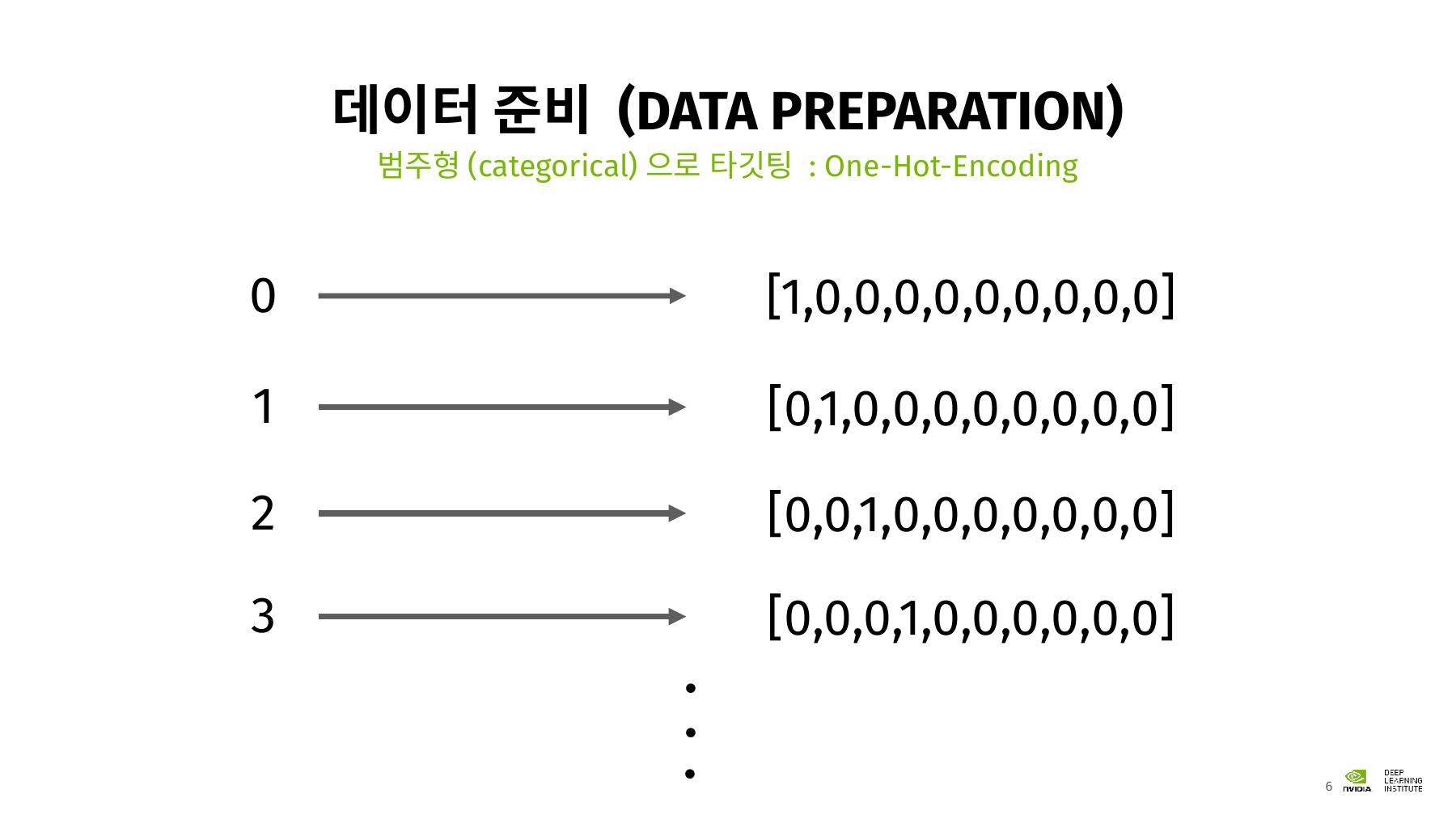

# 데이터 준비 (Data preparation)
범주형(categorical)으로 타깃팅 : One-Hot-Encoding
0
[1,0,0,0,0,0,0,0,0,0]
1
[0,1,0,0,0,0,0,0,0,0]
2
[0,0,1,0,0,0,0,0,0,0]
3
[0,0,0,1,0,0,0,0,0,0]
.
.
.